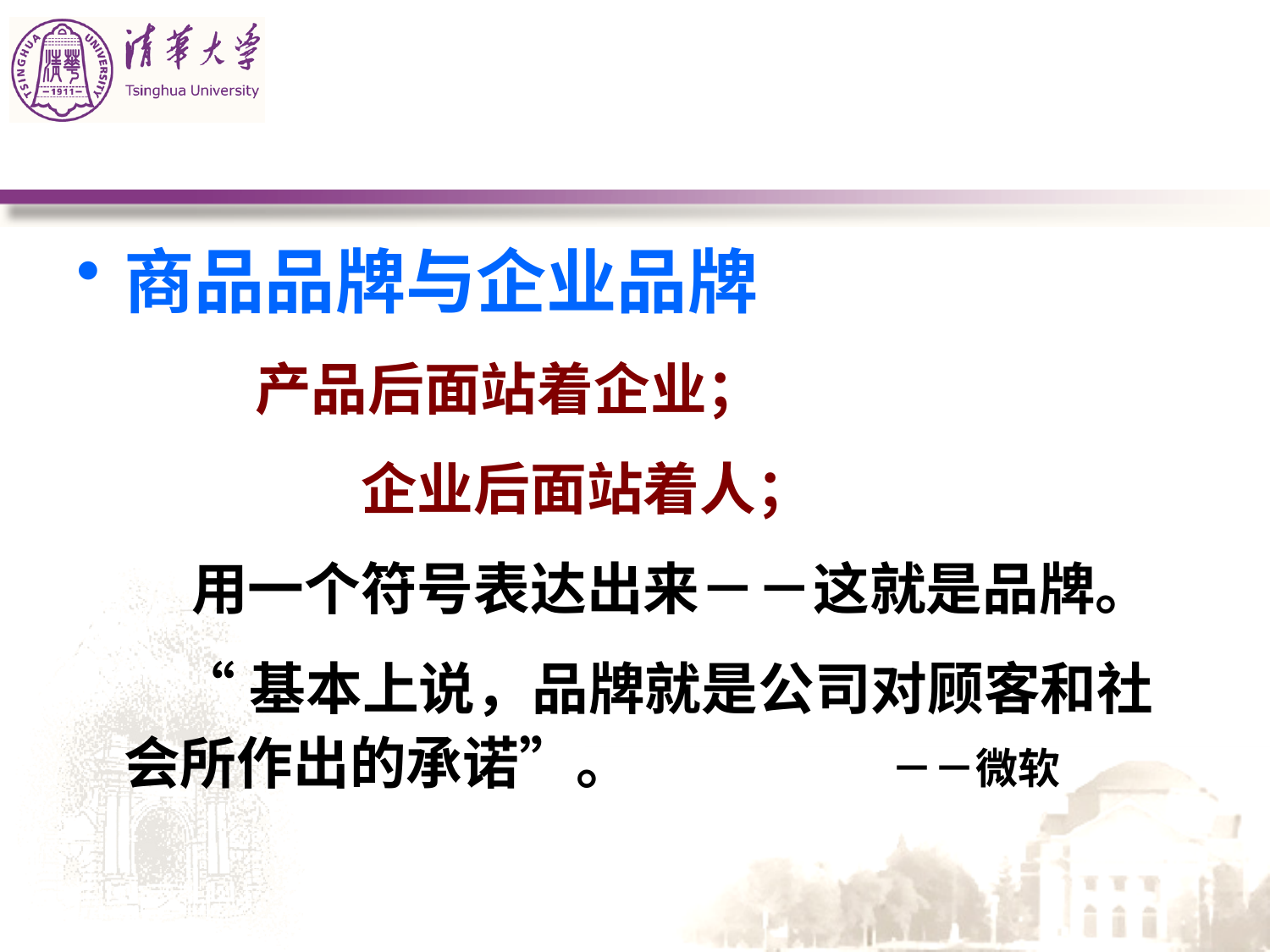

#
商品品牌与企业品牌
             产品后面站着企业；
                     企业后面站着人；
        用一个符号表达出来－－这就是品牌。
        “基本上说，品牌就是公司对顾客和社会所作出的承诺”。                    －－微软